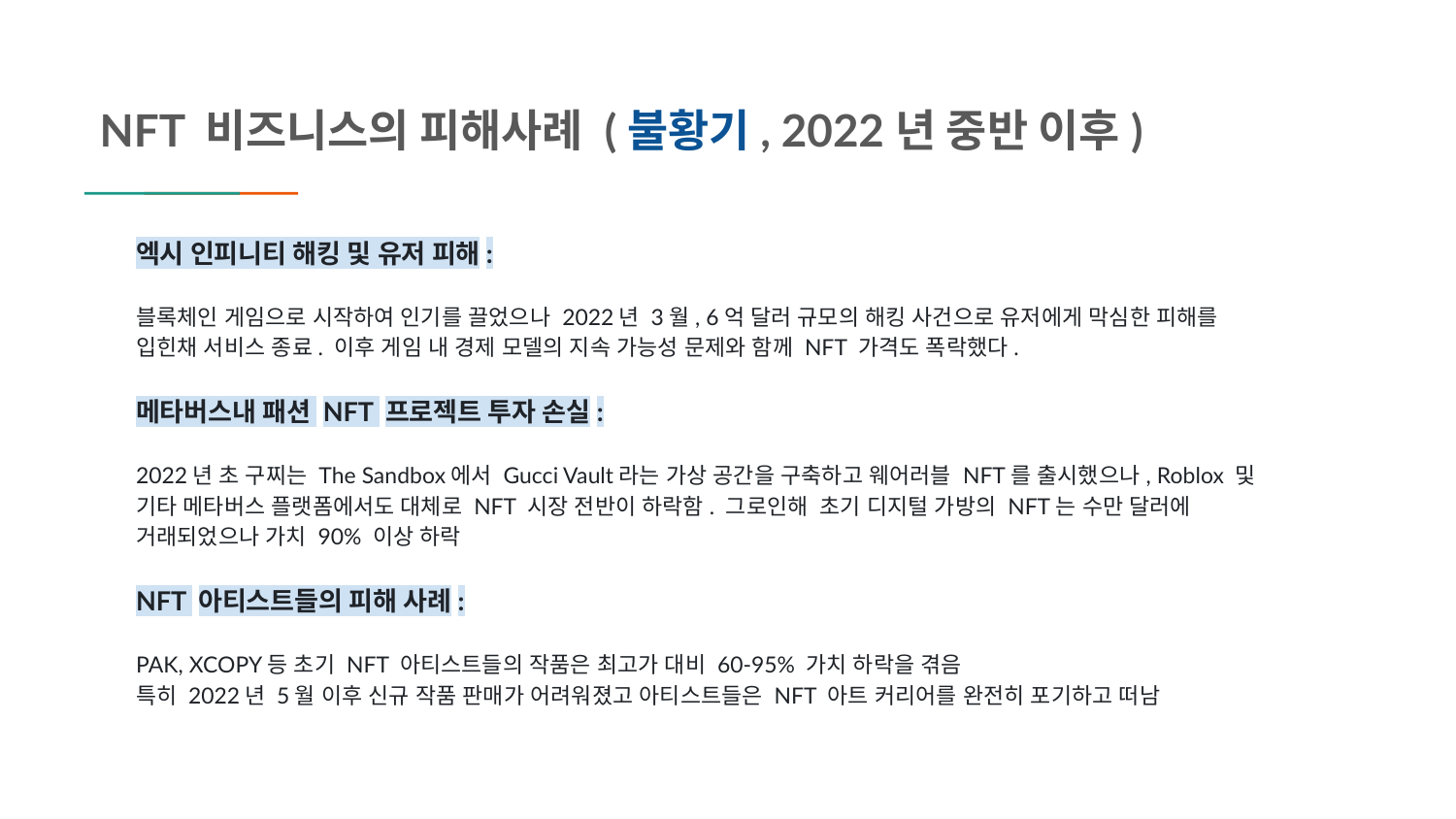

NFT 비즈니스의 피해사례 (불황기, 2022년 중반 이후)
엑시 인피니티 해킹 및 유저 피해:

블록체인 게임으로 시작하여 인기를 끌었으나 2022년 3월, 6억 달러 규모의 해킹 사건으로 유저에게 막심한 피해를 입힌채 서비스 종료. 이후 게임 내 경제 모델의 지속 가능성 문제와 함께 NFT 가격도 폭락했다.

메타버스내 패션 NFT 프로젝트 투자 손실:

2022년 초 구찌는 The Sandbox에서 Gucci Vault라는 가상 공간을 구축하고 웨어러블 NFT를 출시했으나, Roblox 및 기타 메타버스 플랫폼에서도 대체로 NFT 시장 전반이 하락함. 그로인해  초기 디지털 가방의 NFT는 수만 달러에 거래되었으나 가치 90% 이상 하락

NFT 아티스트들의 피해 사례:

PAK, XCOPY등 초기 NFT 아티스트들의 작품은 최고가 대비 60-95% 가치 하락을 겪음
특히 2022년 5월 이후 신규 작품 판매가 어려워졌고 아티스트들은 NFT 아트 커리어를 완전히 포기하고 떠남